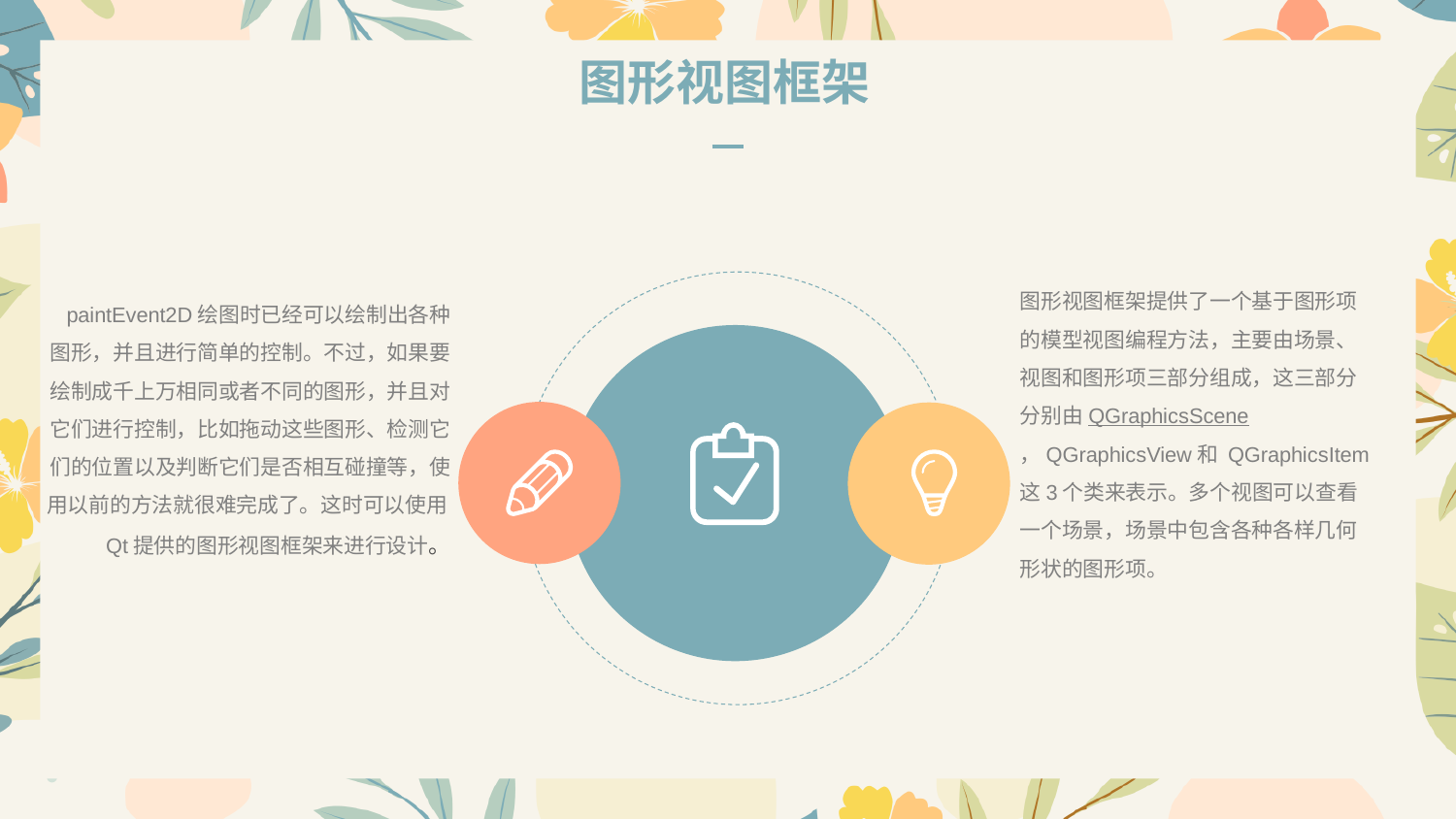

图形视图框架
图形视图框架提供了一个基于图形项的模型视图编程方法，主要由场景、视图和图形项三部分组成，这三部分分别由QGraphicsScene，QGraphicsView和 QGraphicsItem这3个类来表示。多个视图可以查看一个场景，场景中包含各种各样几何形状的图形项。

paintEvent2D绘图时已经可以绘制出各种图形，并且进行简单的控制。不过，如果要绘制成千上万相同或者不同的图形，并且对它们进行控制，比如拖动这些图形、检测它们的位置以及判断它们是否相互碰撞等，使用以前的方法就很难完成了。这时可以使用Qt提供的图形视图框架来进行设计。